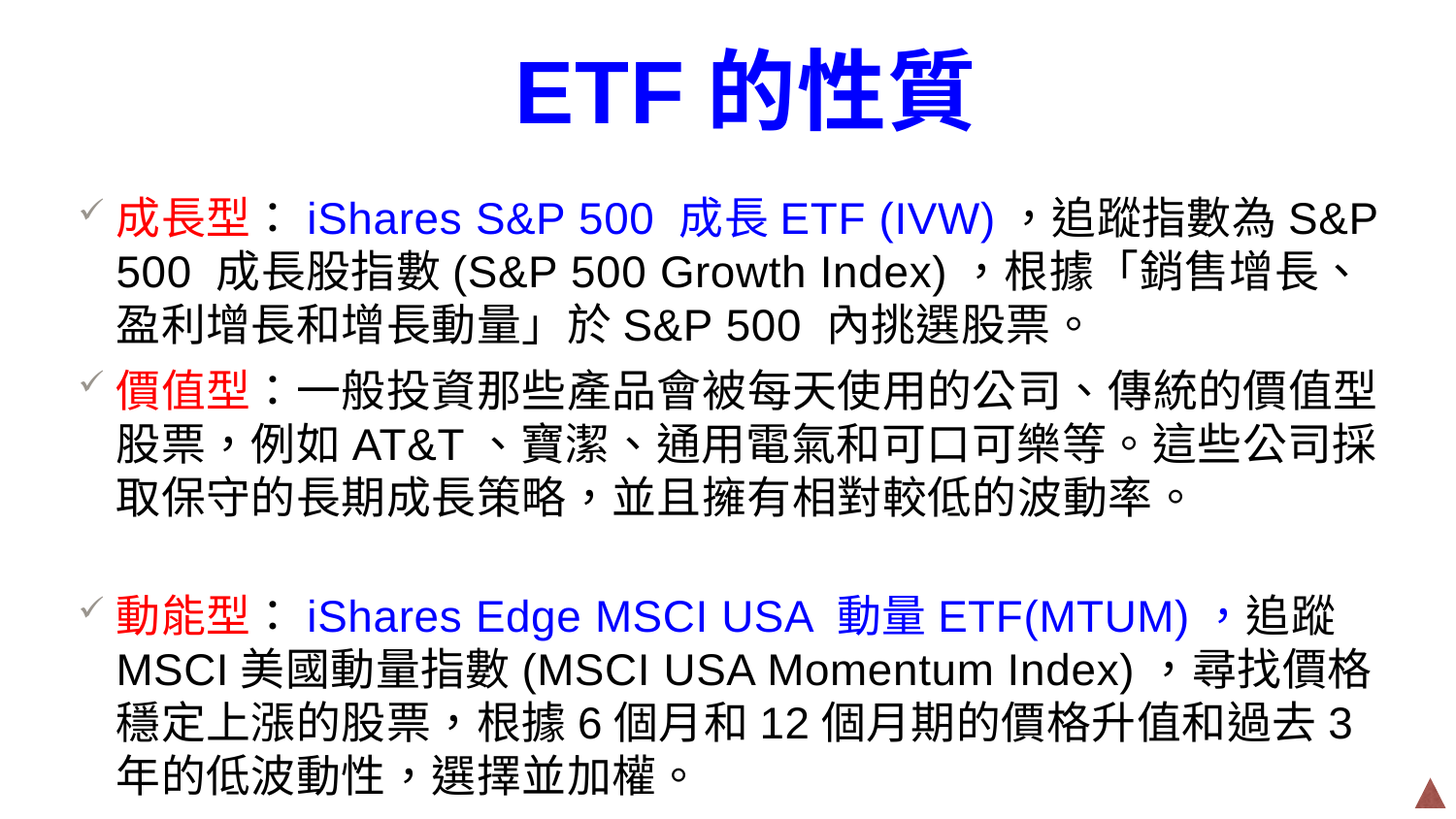

ETF的性質
成長型：iShares S&P 500 成長ETF (IVW)，追蹤指數為S&P 500 成長股指數(S&P 500 Growth Index)，根據「銷售增長、盈利增長和增長動量」於S&P 500 內挑選股票。
價值型：一般投資那些產品會被每天使用的公司、傳統的價值型股票，例如AT&T、寶潔、通用電氣和可口可樂等。這些公司採取保守的長期成長策略，並且擁有相對較低的波動率。
動能型：iShares Edge MSCI USA 動量ETF(MTUM)，追蹤MSCI美國動量指數(MSCI USA Momentum Index)，尋找價格穩定上漲的股票，根據6個月和12個月期的價格升值和過去3年的低波動性，選擇並加權。